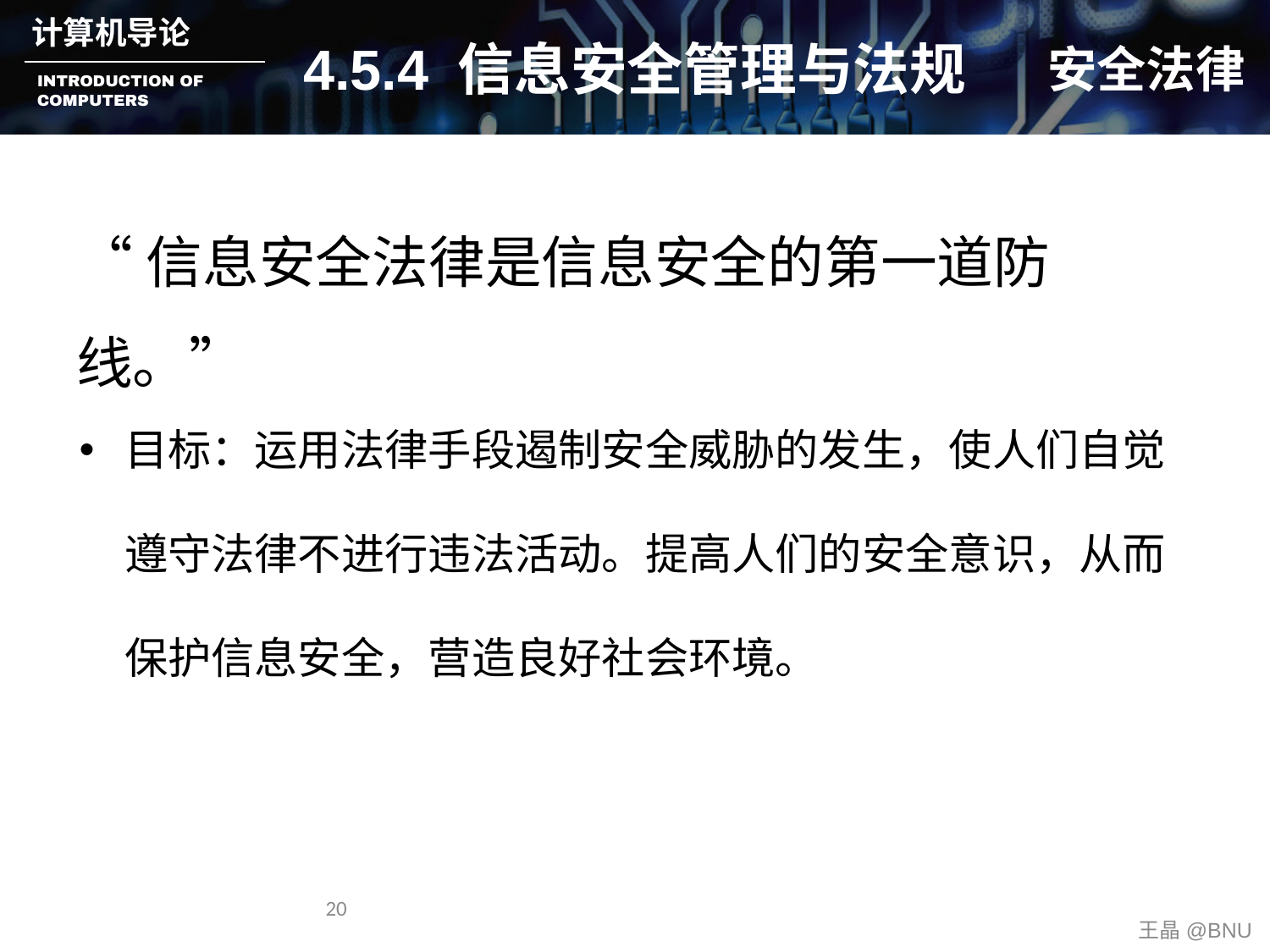

# 4.5.4 信息安全管理与法规
安全法律
“信息安全法律是信息安全的第一道防线。”
目标：运用法律手段遏制安全威胁的发生，使人们自觉遵守法律不进行违法活动。提高人们的安全意识，从而保护信息安全，营造良好社会环境。
20
王晶@BNU